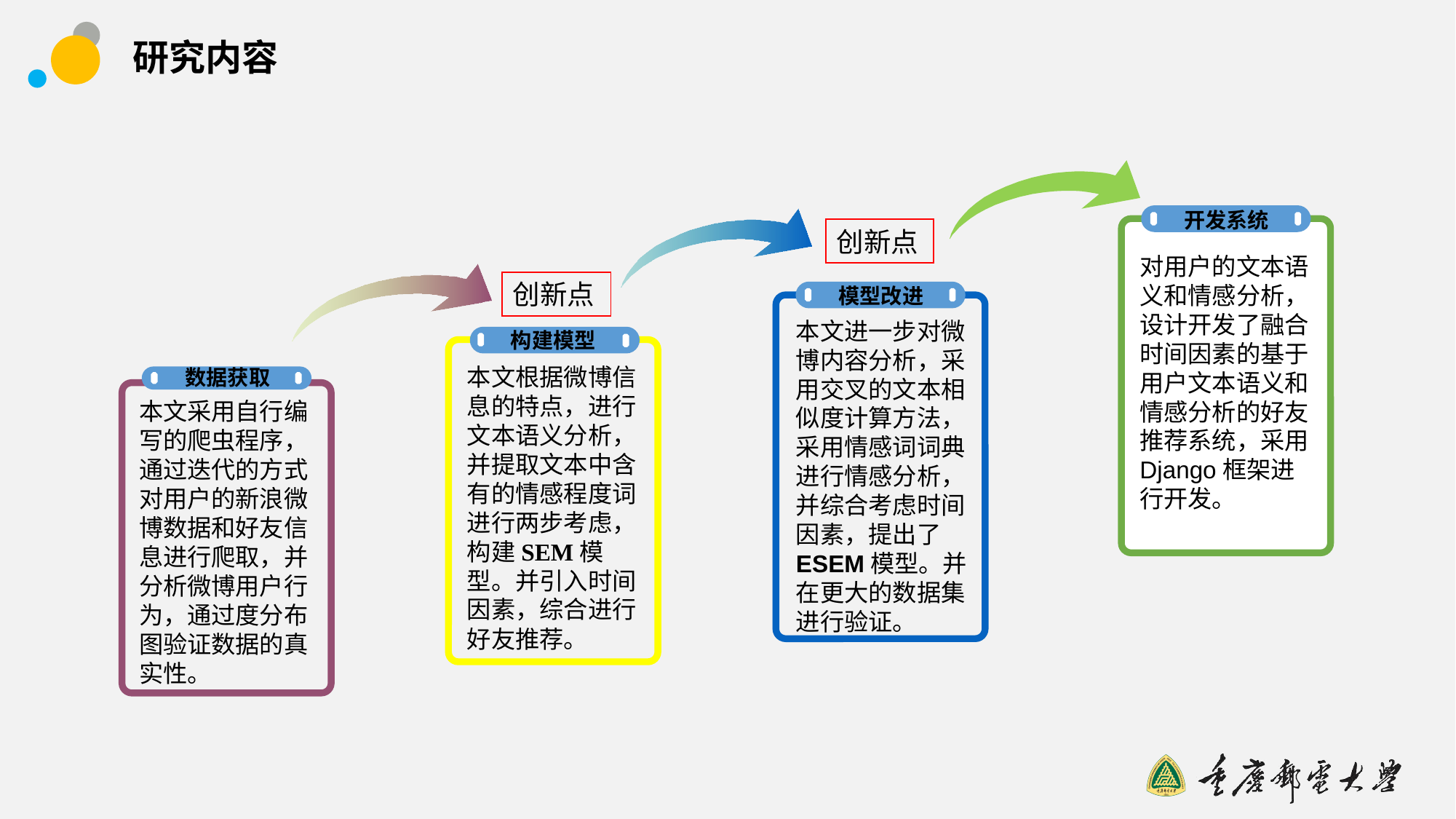

# 研究内容

开发系统

创新点
对用户的文本语义和情感分析，设计开发了融合时间因素的基于用户文本语义和情感分析的好友推荐系统，采用Django框架进行开发。

创新点
模型改进

本文进一步对微博内容分析，采用交叉的文本相似度计算方法，采用情感词词典进行情感分析，并综合考虑时间因素，提出了ESEM模型。并在更大的数据集进行验证。
构建模型

本文根据微博信息的特点，进行文本语义分析，并提取文本中含有的情感程度词进行两步考虑，构建SEM模型。并引入时间因素，综合进行好友推荐。
数据获取

本文采用自行编写的爬虫程序，通过迭代的方式对用户的新浪微博数据和好友信息进行爬取，并分析微博用户行为，通过度分布图验证数据的真实性。